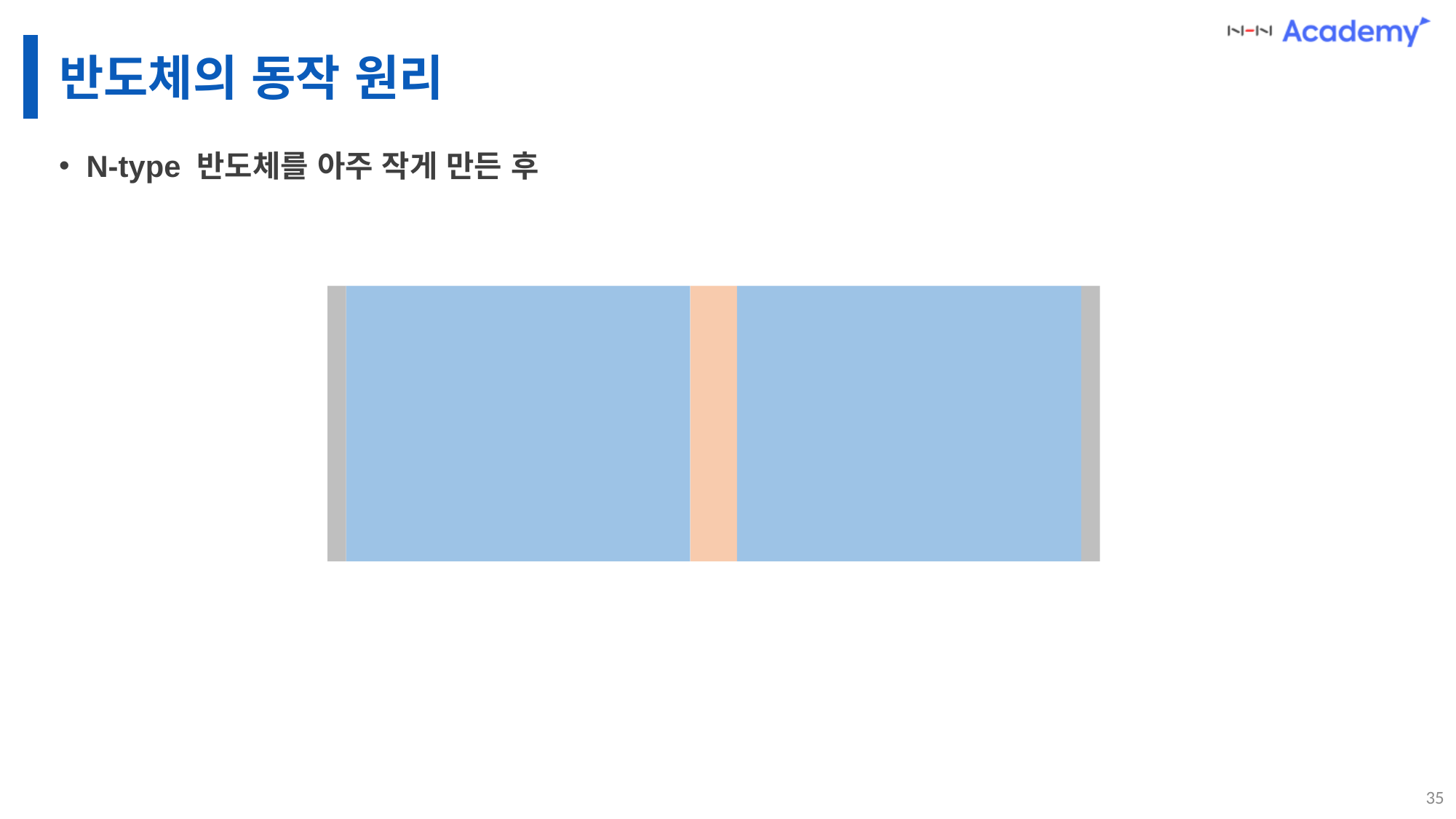

# 반도체의 동작 원리
N-type 반도체를 아주 작게 만든 후

35